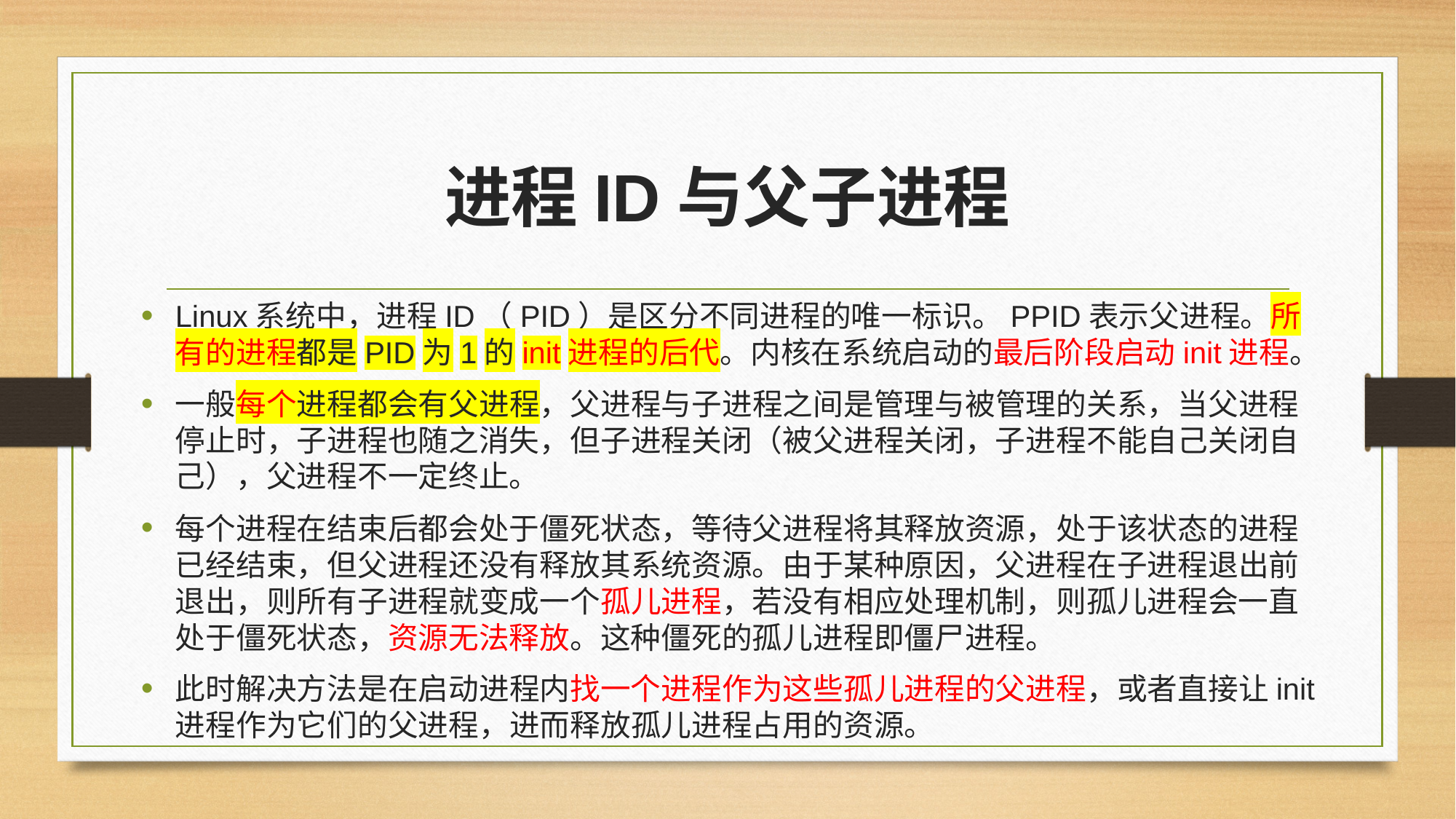

# 进程ID与父子进程
Linux系统中，进程ID（PID）是区分不同进程的唯一标识。PPID表示父进程。所有的进程都是PID为1的init进程的后代。内核在系统启动的最后阶段启动init进程。
一般每个进程都会有父进程，父进程与子进程之间是管理与被管理的关系，当父进程停止时，子进程也随之消失，但子进程关闭（被父进程关闭，子进程不能自己关闭自己），父进程不一定终止。
每个进程在结束后都会处于僵死状态，等待父进程将其释放资源，处于该状态的进程已经结束，但父进程还没有释放其系统资源。由于某种原因，父进程在子进程退出前退出，则所有子进程就变成一个孤儿进程，若没有相应处理机制，则孤儿进程会一直处于僵死状态，资源无法释放。这种僵死的孤儿进程即僵尸进程。
此时解决方法是在启动进程内找一个进程作为这些孤儿进程的父进程，或者直接让init进程作为它们的父进程，进而释放孤儿进程占用的资源。